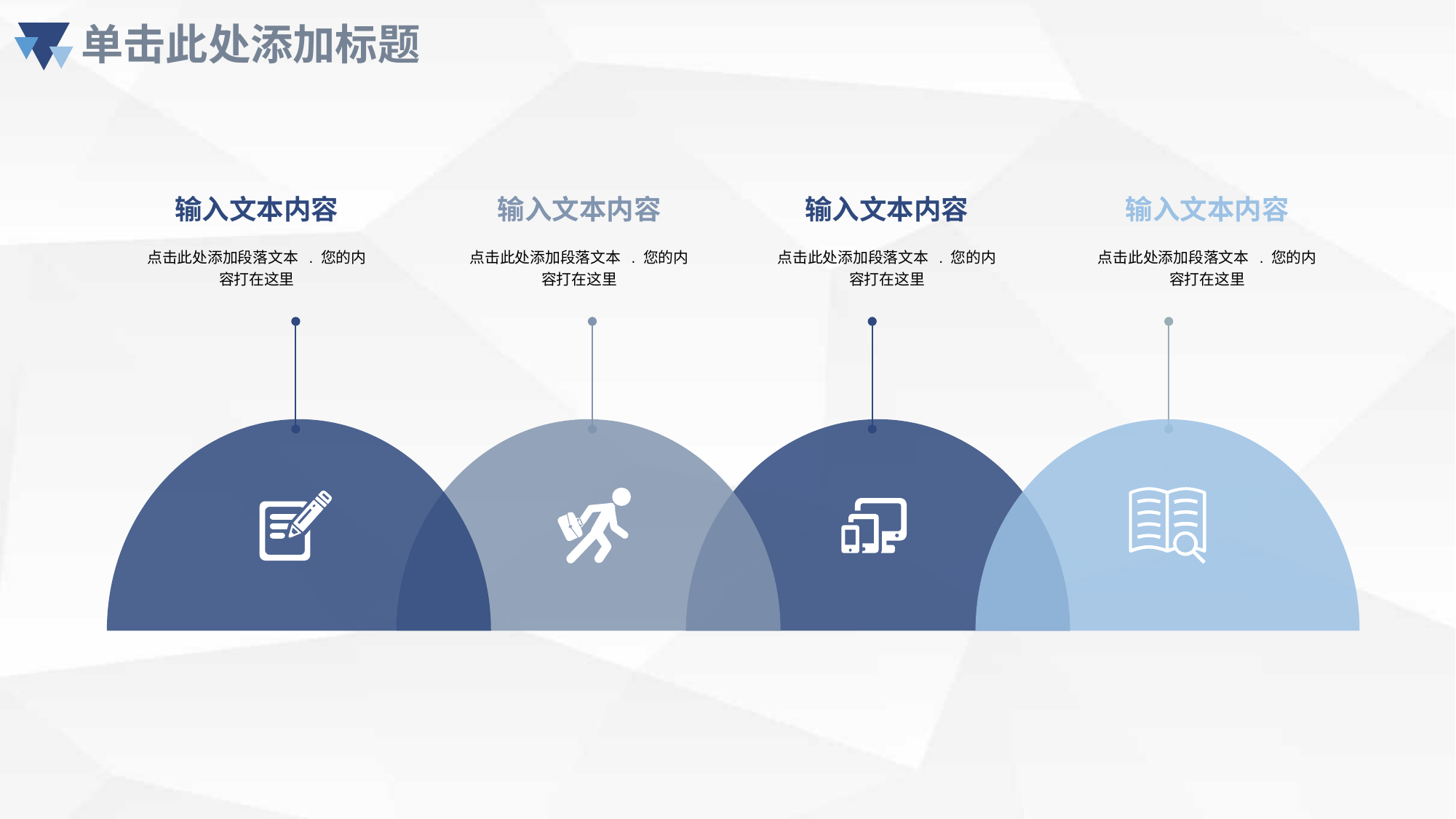

输入文本内容
点击此处添加段落文本  . 您的内容打在这里
输入文本内容
点击此处添加段落文本  . 您的内容打在这里
输入文本内容
点击此处添加段落文本  . 您的内容打在这里
输入文本内容
点击此处添加段落文本  . 您的内容打在这里